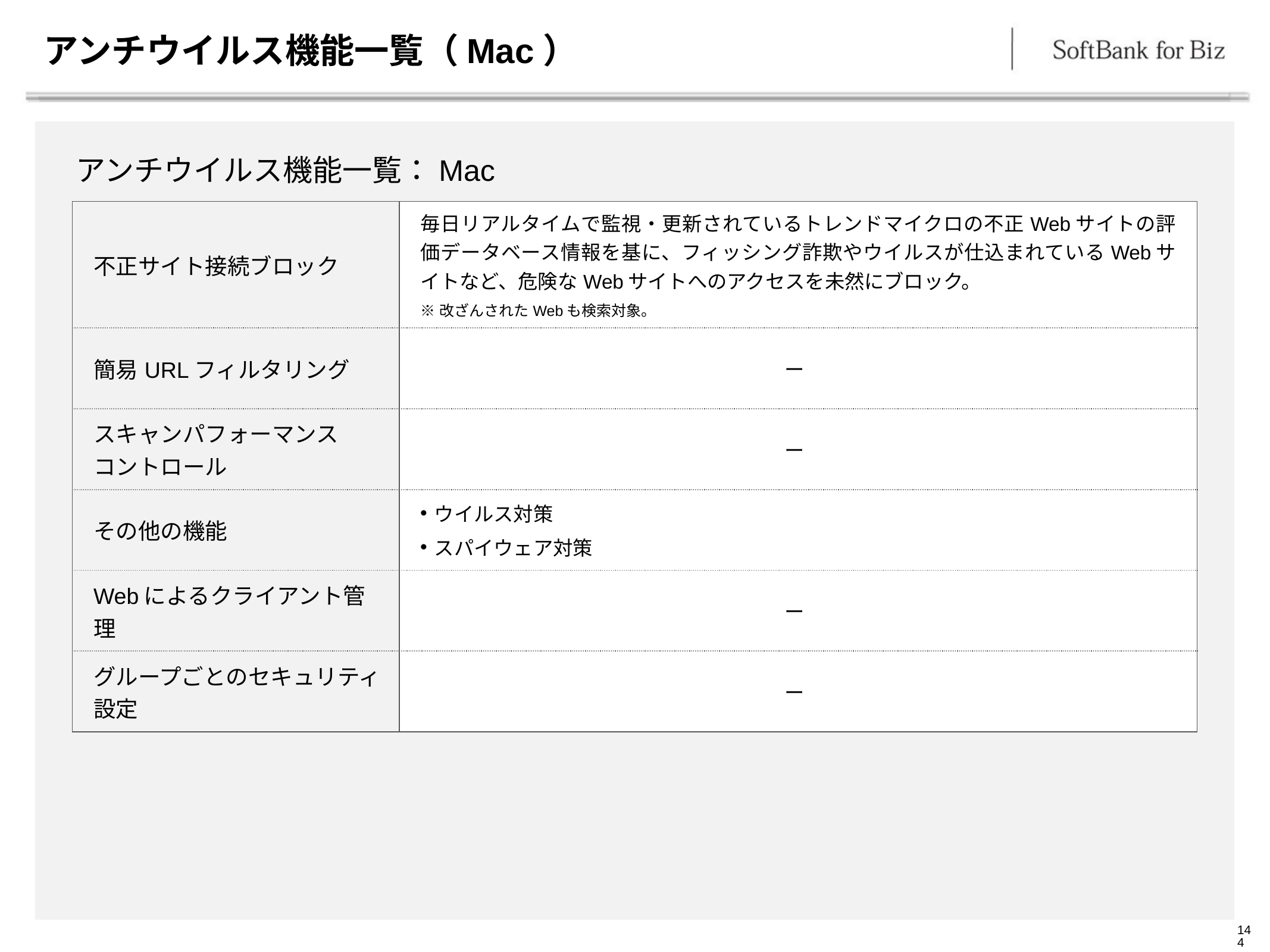

# アンチウイルス機能一覧（Mac）
アンチウイルス機能一覧：Mac
| 不正サイト接続ブロック | 毎日リアルタイムで監視・更新されているトレンドマイクロの不正Webサイトの評価データベース情報を基に、フィッシング詐欺やウイルスが仕込まれているWebサイトなど、危険なWebサイトへのアクセスを未然にブロック。 ※改ざんされたWebも検索対象。 |
| --- | --- |
| 簡易URLフィルタリング | ー |
| スキャンパフォーマンス コントロール | ー |
| その他の機能 | ウイルス対策 スパイウェア対策 |
| Webによるクライアント管理 | ー |
| グループごとのセキュリティ設定 | ー |
144